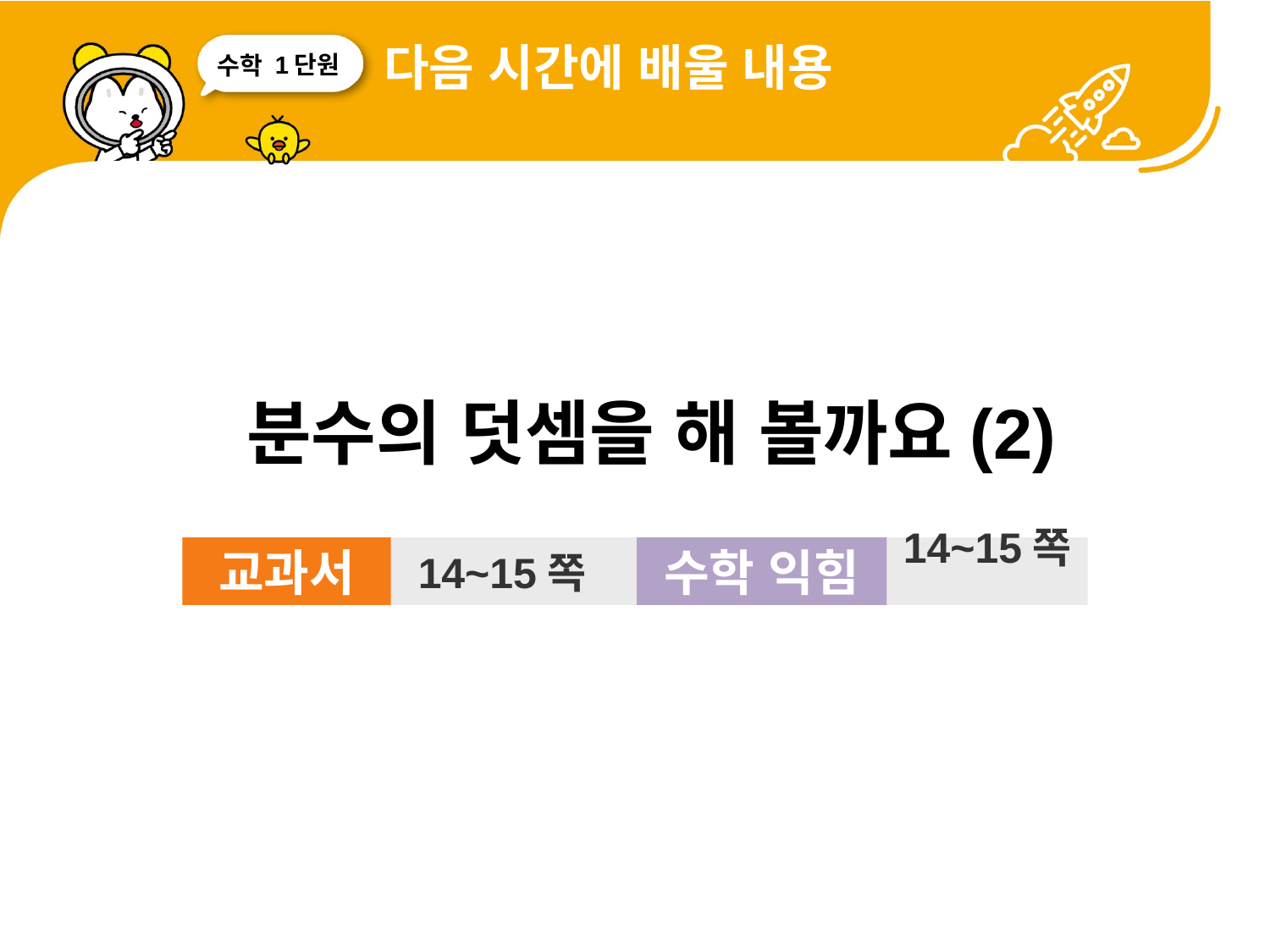

다음 시간에 배울 내용
1단원
 분수의 덧셈을 해 볼까요(2)
교과서
14~15쪽
수학 익힘
14~15쪽